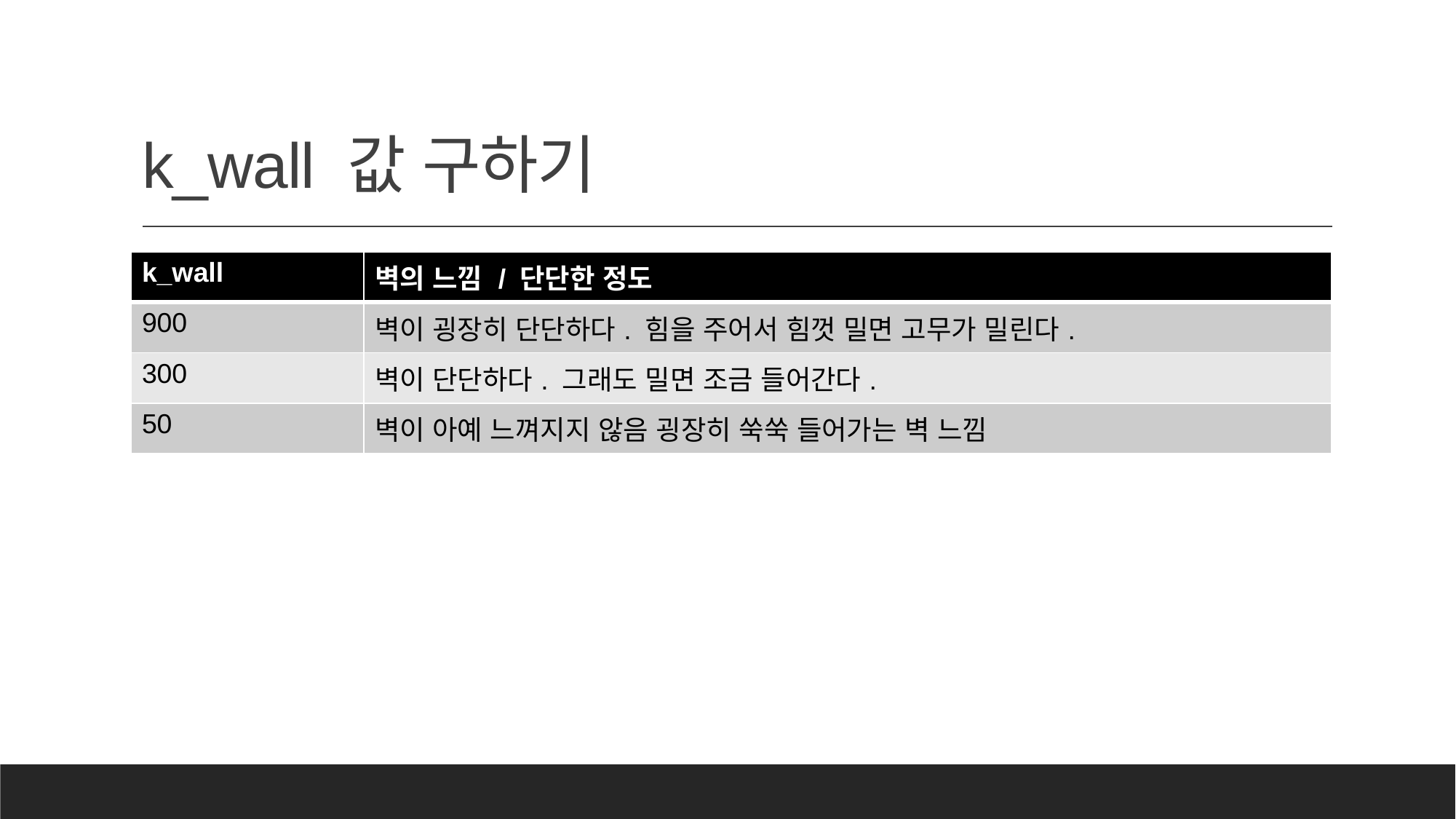

# k_wall 값 구하기
| k\_wall | 벽의 느낌 / 단단한 정도 |
| --- | --- |
| 900 | 벽이 굉장히 단단하다. 힘을 주어서 힘껏 밀면 고무가 밀린다. |
| 300 | 벽이 단단하다. 그래도 밀면 조금 들어간다. |
| 50 | 벽이 아예 느껴지지 않음 굉장히 쑥쑥 들어가는 벽 느낌 |